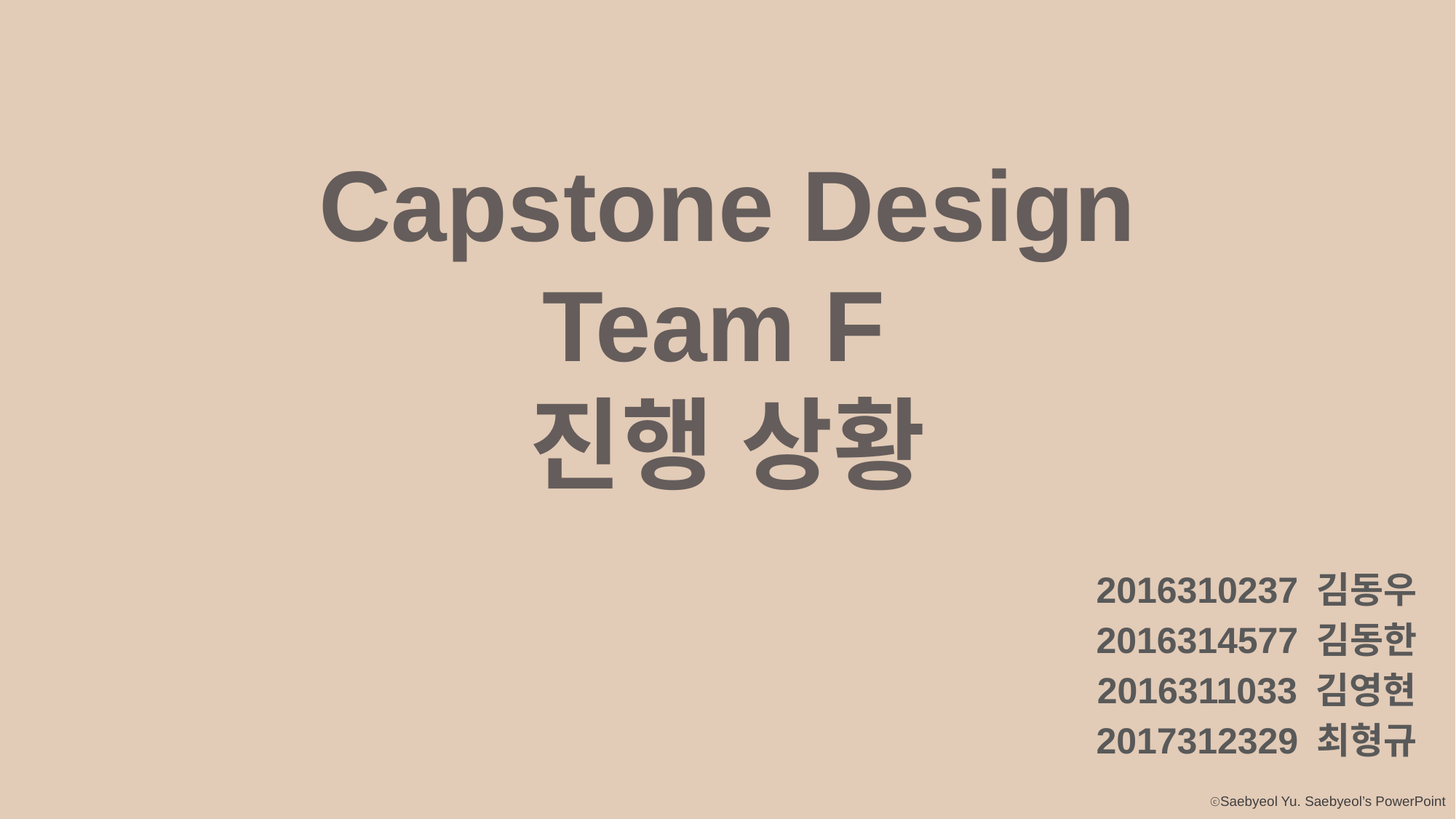

Capstone Design Team F
진행 상황

2016310237 김동우
2016314577 김동한
2016311033 김영현
2017312329 최형규